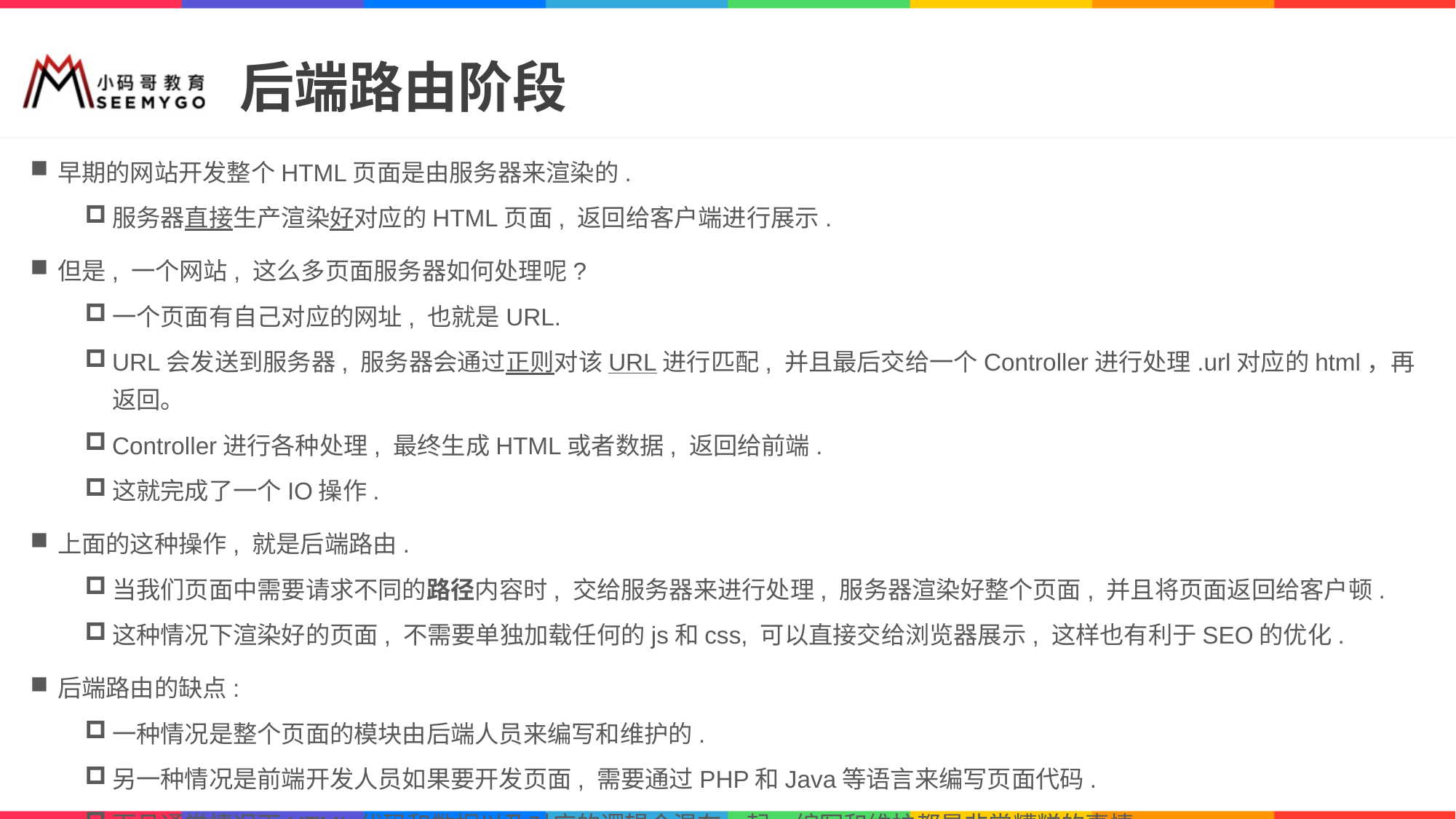

# 后端路由阶段
早期的网站开发整个HTML页面是由服务器来渲染的.
服务器直接生产渲染好对应的HTML页面, 返回给客户端进行展示.
但是, 一个网站, 这么多页面服务器如何处理呢?
一个页面有自己对应的网址, 也就是URL.
URL会发送到服务器, 服务器会通过正则对该URL进行匹配, 并且最后交给一个Controller进行处理.url对应的html，再返回。
Controller进行各种处理, 最终生成HTML或者数据, 返回给前端.
这就完成了一个IO操作.
上面的这种操作, 就是后端路由.
当我们页面中需要请求不同的路径内容时, 交给服务器来进行处理, 服务器渲染好整个页面, 并且将页面返回给客户顿.
这种情况下渲染好的页面, 不需要单独加载任何的js和css, 可以直接交给浏览器展示, 这样也有利于SEO的优化.
后端路由的缺点:
一种情况是整个页面的模块由后端人员来编写和维护的.
另一种情况是前端开发人员如果要开发页面, 需要通过PHP和Java等语言来编写页面代码.
而且通常情况下HTML代码和数据以及对应的逻辑会混在一起, 编写和维护都是非常糟糕的事情.